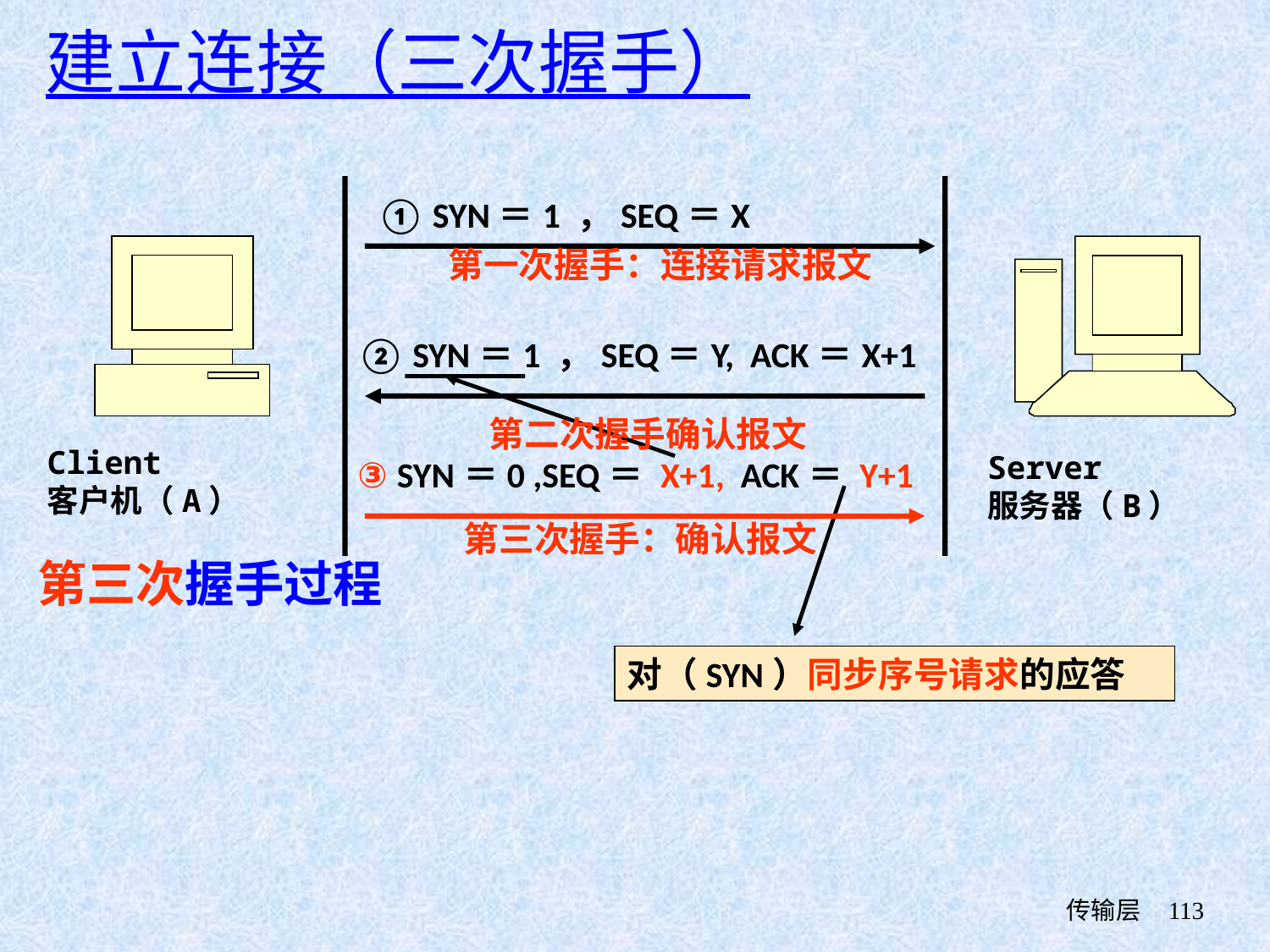

建立连接（三次握手）

① SYN＝1 ，SEQ＝X

第一次握手：连接请求报文

② SYN＝1 ，SEQ＝Y,  ACK＝X+1

第二次握手确认报文
Client
客户机（A）
Server
服务器（B）
③ SYN＝0 ,SEQ＝ X+1,  ACK＝ Y+1

第三次握手：确认报文

第三次握手过程

对（SYN）同步序号请求的应答
 传输层
113